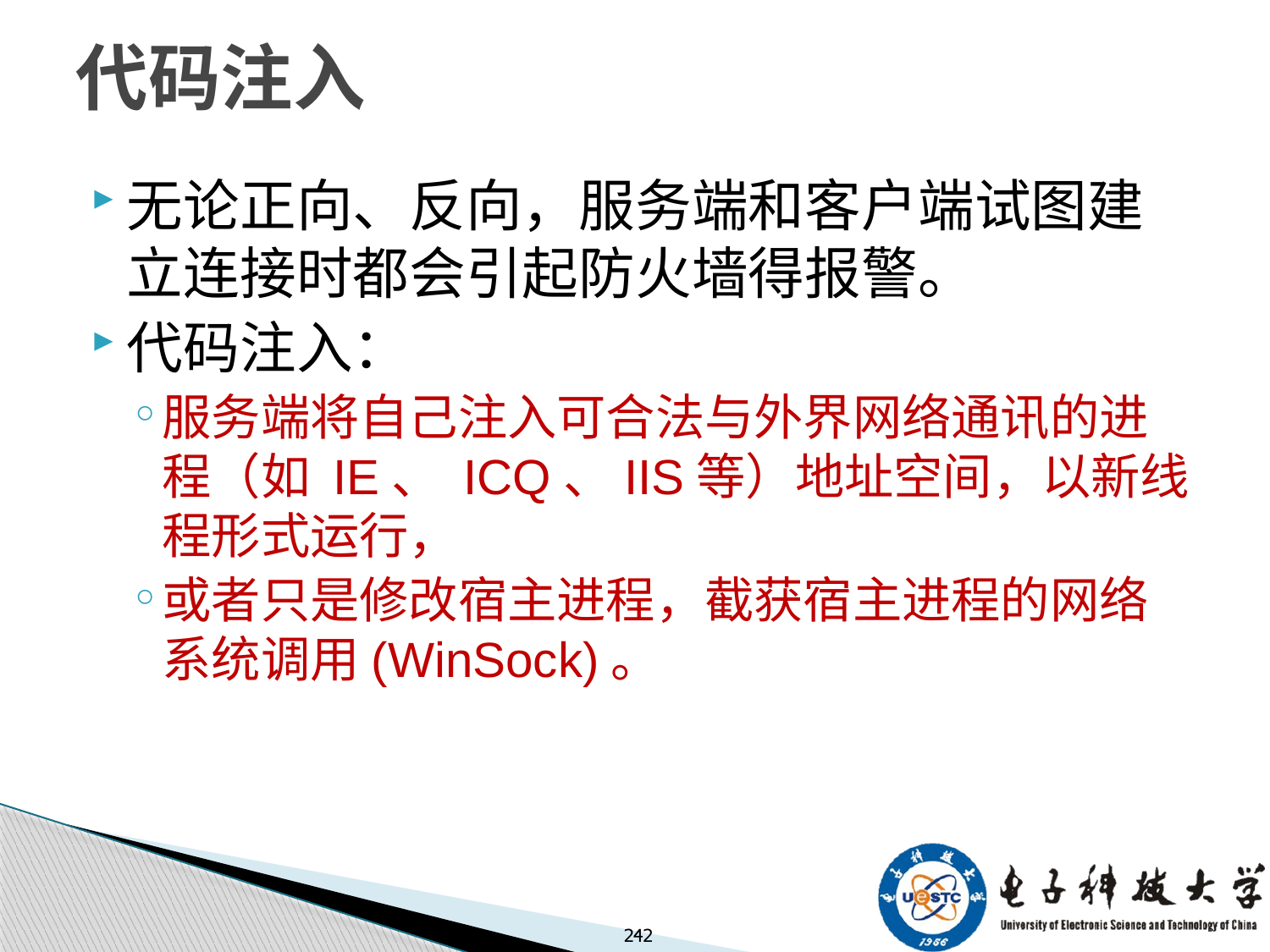

# 代码注入
无论正向、反向，服务端和客户端试图建立连接时都会引起防火墙得报警。
代码注入：
服务端将自己注入可合法与外界网络通讯的进程（如 IE、 ICQ、IIS等）地址空间，以新线程形式运行，
或者只是修改宿主进程，截获宿主进程的网络系统调用(WinSock)。
242